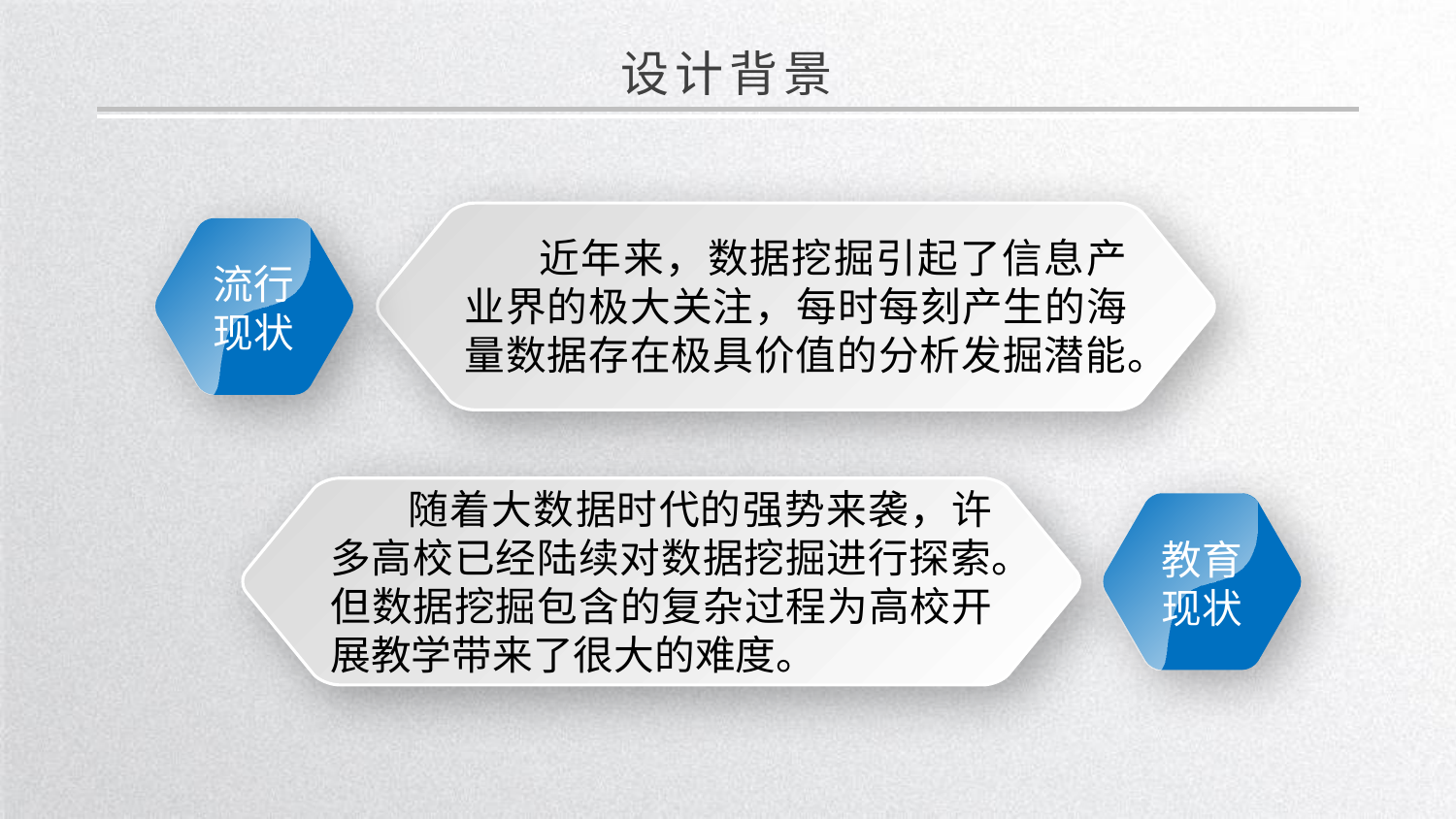

设计背景

流行
现状
      近年来，数据挖掘引起了信息产业界的极大关注，每时每刻产生的海量数据存在极具价值的分析发掘潜能。

       随着大数据时代的强势来袭，许多高校已经陆续对数据挖掘进行探索。但数据挖掘包含的复杂过程为高校开展教学带来了很大的难度。

教育
现状